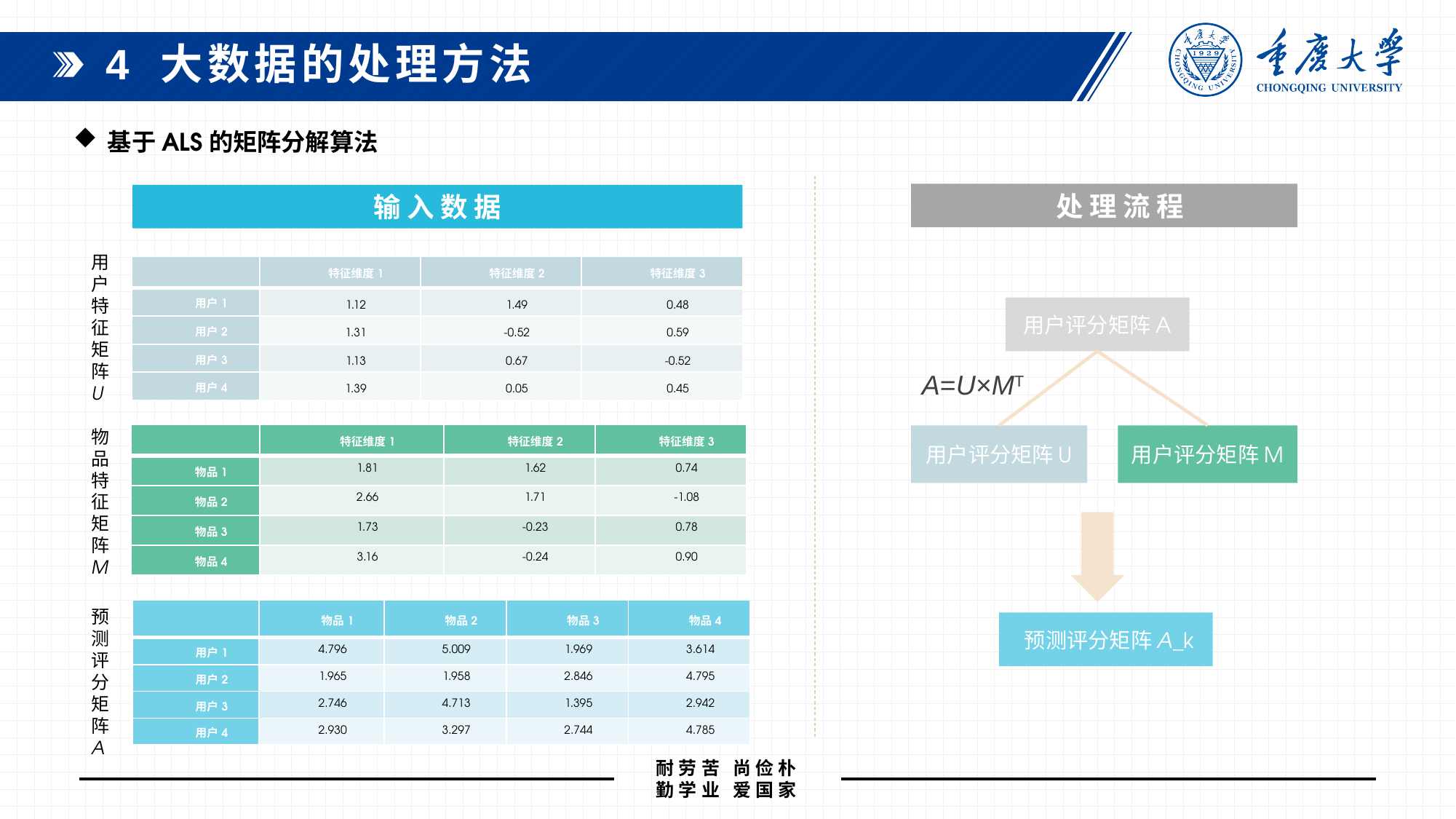

4 大数据的处理方法
基于ALS的矩阵分解算法
    处 理 流 程
输 入 数 据
用户特征矩阵U
|  | 特征维度1 | 特征维度2 | 特征维度3 |
| --- | --- | --- | --- |
| 用户1 | 1.12 | 1.49 | 0.48 |
| 用户2 | 1.31 | -0.52 | 0.59 |
| 用户3 | 1.13 | 0.67 | -0.52 |
| 用户4 | 1.39 | 0.05 | 0.45 |
用户评分矩阵A
A=U×MT
物品特征矩阵M
|  | 特征维度1 | 特征维度2 | 特征维度3 |
| --- | --- | --- | --- |
| 物品1 | 1.81 | 1.62 | 0.74 |
| 物品2 | 2.66 | 1.71 | -1.08 |
| 物品3 | 1.73 | -0.23 | 0.78 |
| 物品4 | 3.16 | -0.24 | 0.90 |
用户评分矩阵U
用户评分矩阵M

预测评分矩阵A
|  | 物品1 | 物品2 | 物品3 | 物品4 |
| --- | --- | --- | --- | --- |
| 用户1 | 4.796 | 5.009 | 1.969 | 3.614 |
| 用户2 | 1.965 | 1.958 | 2.846 | 4.795 |
| 用户3 | 2.746 | 4.713 | 1.395 | 2.942 |
| 用户4 | 2.930 | 3.297 | 2.744 | 4.785 |
  预测评分矩阵A_k